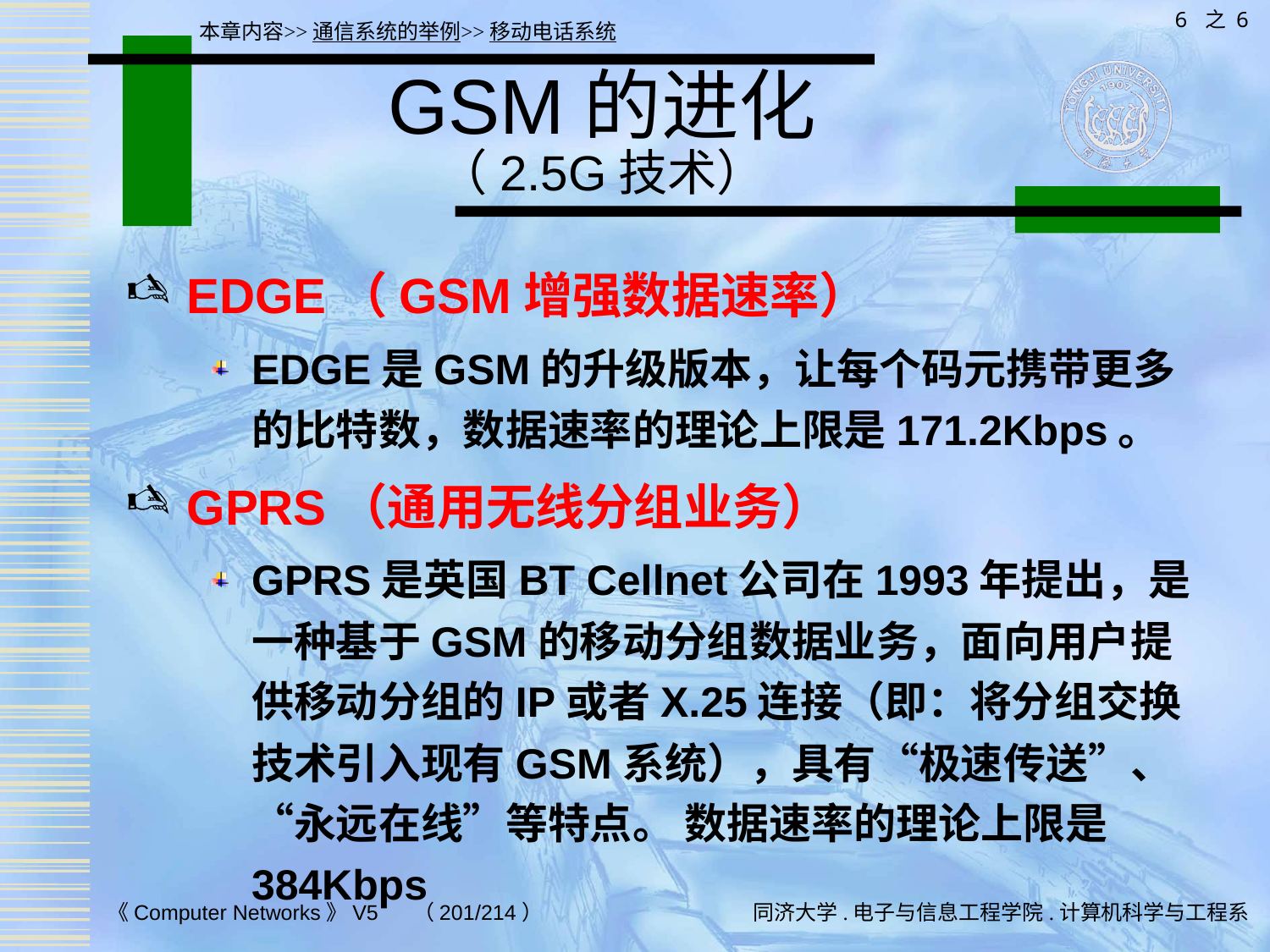

6 之 6
本章内容>>通信系统的举例>>移动电话系统
# GSM的进化 （2.5G技术）
EDGE（GSM增强数据速率）
EDGE是GSM的升级版本，让每个码元携带更多的比特数，数据速率的理论上限是171.2Kbps。
GPRS（通用无线分组业务）
GPRS是英国BT Cellnet公司在1993年提出，是一种基于GSM的移动分组数据业务，面向用户提供移动分组的IP或者X.25连接（即：将分组交换技术引入现有GSM系统），具有“极速传送”、“永远在线”等特点。 数据速率的理论上限是384Kbps